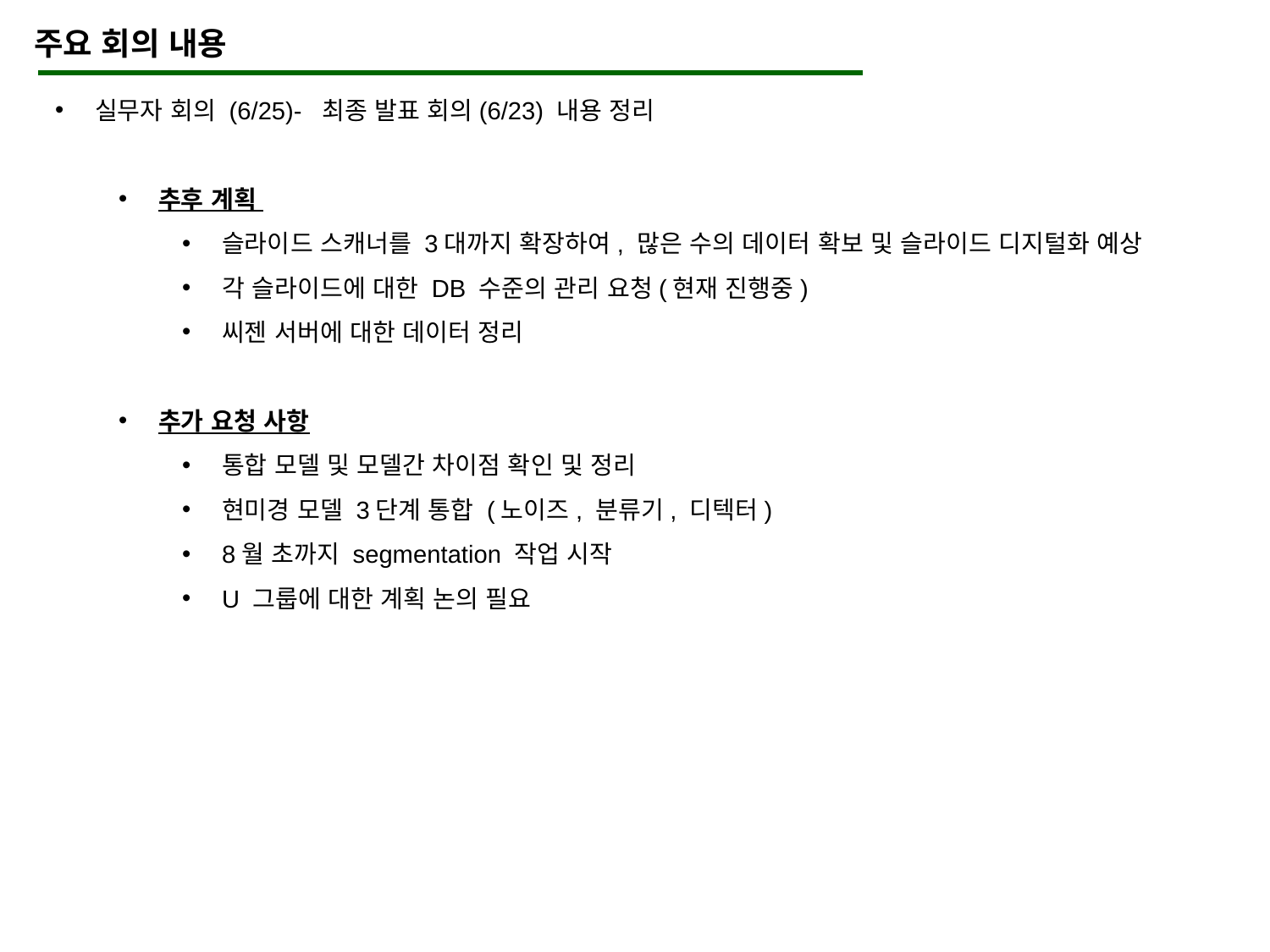

주요 회의 내용
실무자 회의 (6/25)-  최종 발표 회의(6/23) 내용 정리

추후 계획
슬라이드 스캐너를 3대까지 확장하여, 많은 수의 데이터 확보 및 슬라이드 디지털화 예상
각 슬라이드에 대한 DB 수준의 관리 요청(현재 진행중)
씨젠 서버에 대한 데이터 정리

추가 요청 사항
통합 모델 및 모델간 차이점 확인 및 정리
현미경 모델 3단계 통합 (노이즈, 분류기, 디텍터)
8월 초까지 segmentation 작업 시작
U 그룹에 대한 계획 논의 필요